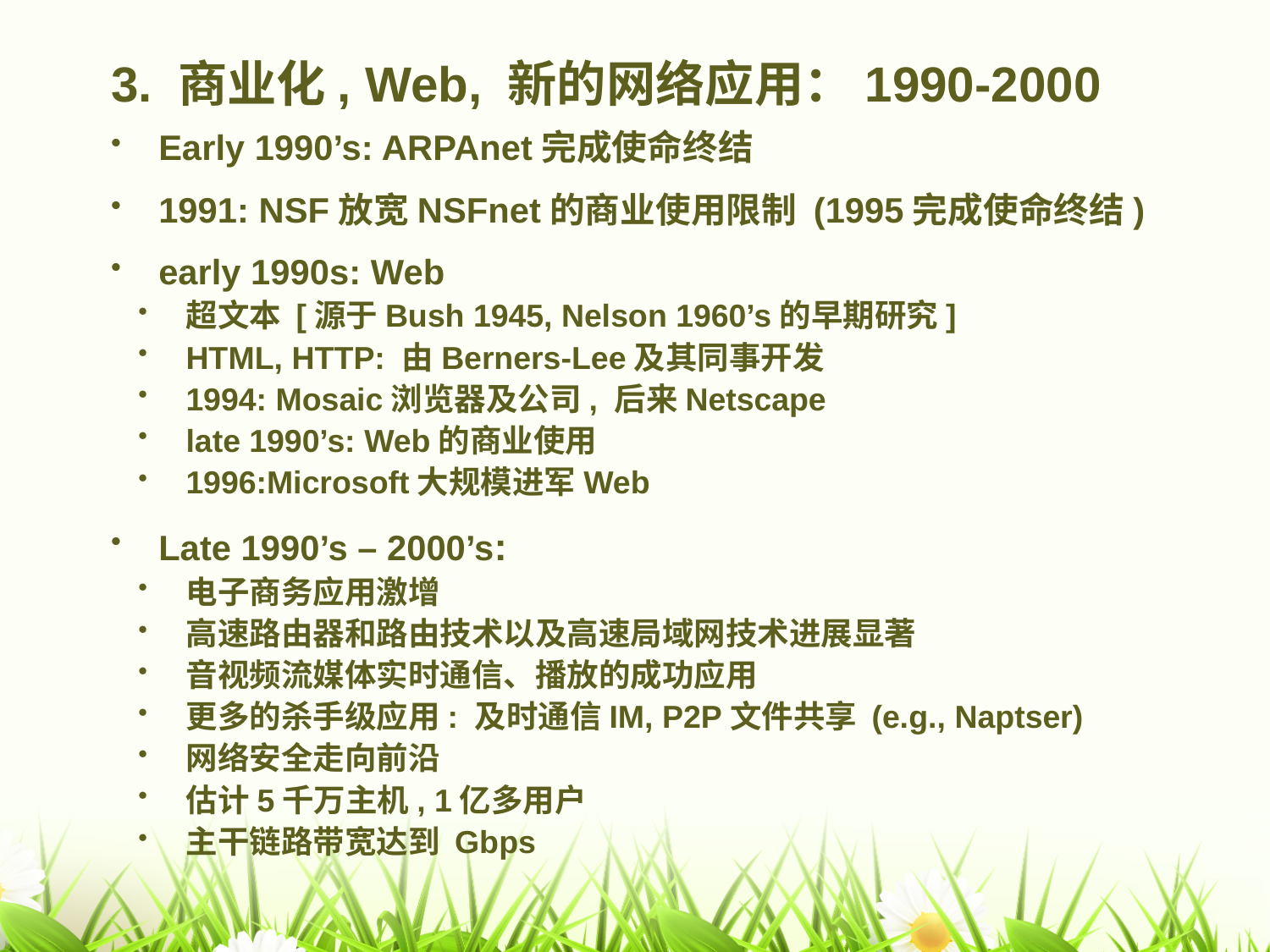

# 3. 商业化, Web, 新的网络应用：1990-2000
Early 1990’s: ARPAnet完成使命终结
1991: NSF放宽NSFnet的商业使用限制 (1995完成使命终结)
early 1990s: Web
超文本 [源于Bush 1945, Nelson 1960’s的早期研究]
HTML, HTTP: 由Berners-Lee及其同事开发
1994: Mosaic浏览器及公司, 后来Netscape
late 1990’s: Web的商业使用
1996:Microsoft大规模进军Web
Late 1990’s – 2000’s:
电子商务应用激增
高速路由器和路由技术以及高速局域网技术进展显著
音视频流媒体实时通信、播放的成功应用
更多的杀手级应用: 及时通信IM, P2P文件共享 (e.g., Naptser)
网络安全走向前沿
估计5千万主机, 1亿多用户
主干链路带宽达到 Gbps